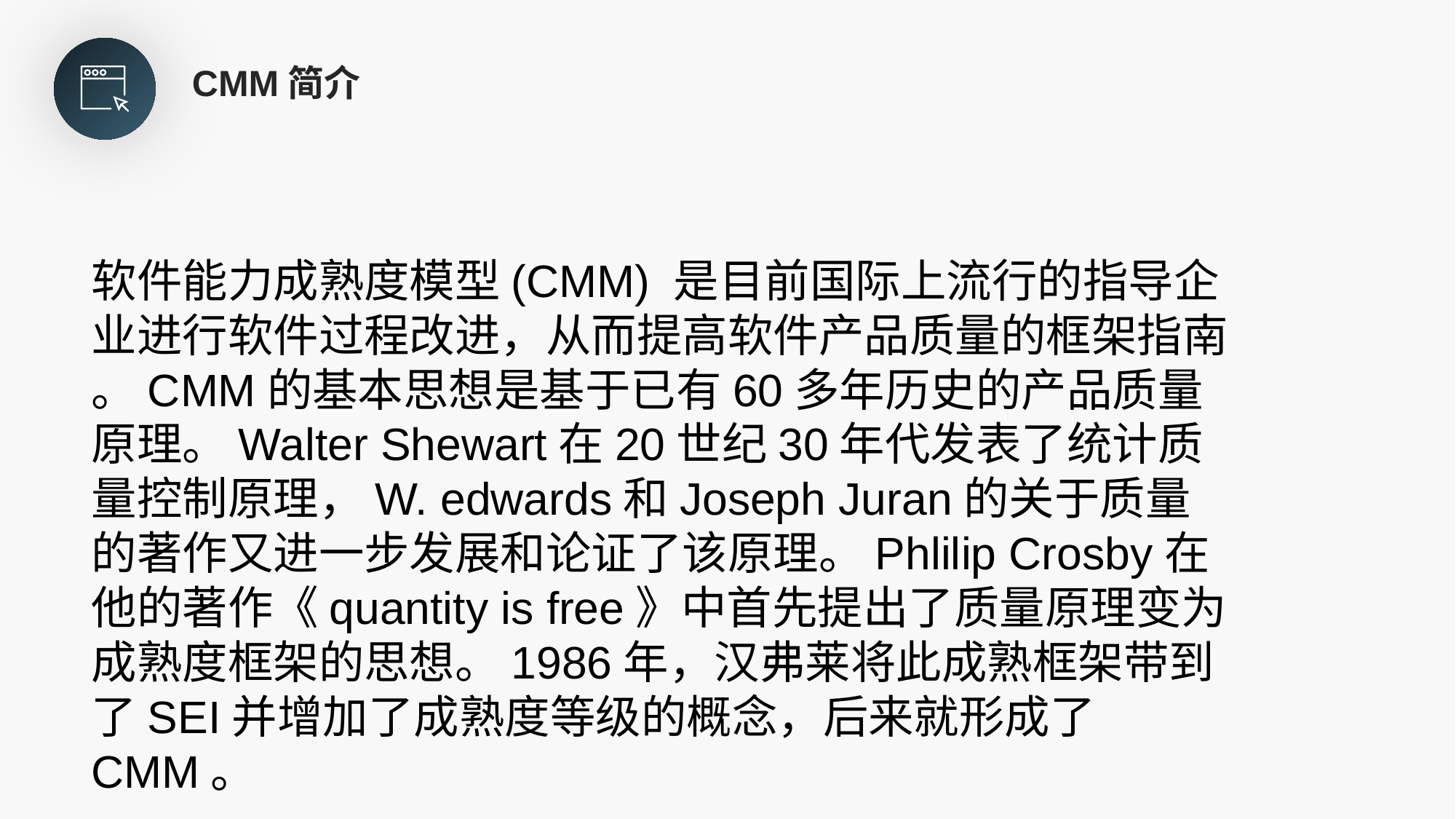

CMM简介

软件能力成熟度模型(CMM) 是目前国际上流行的指导企业进行软件过程改进，从而提高软件产品质量的框架指南
。CMM的基本思想是基于已有60多年历史的产品质量原理。Walter Shewart在20世纪30年代发表了统计质量控制原理，W. edwards和Joseph Juran的关于质量的著作又进一步发展和论证了该原理。Phlilip Crosby在他的著作《quantity is free》中首先提出了质量原理变为成熟度框架的思想。1986年，汉弗莱将此成熟框架带到了SEI并增加了成熟度等级的概念，后来就形成了CMM。